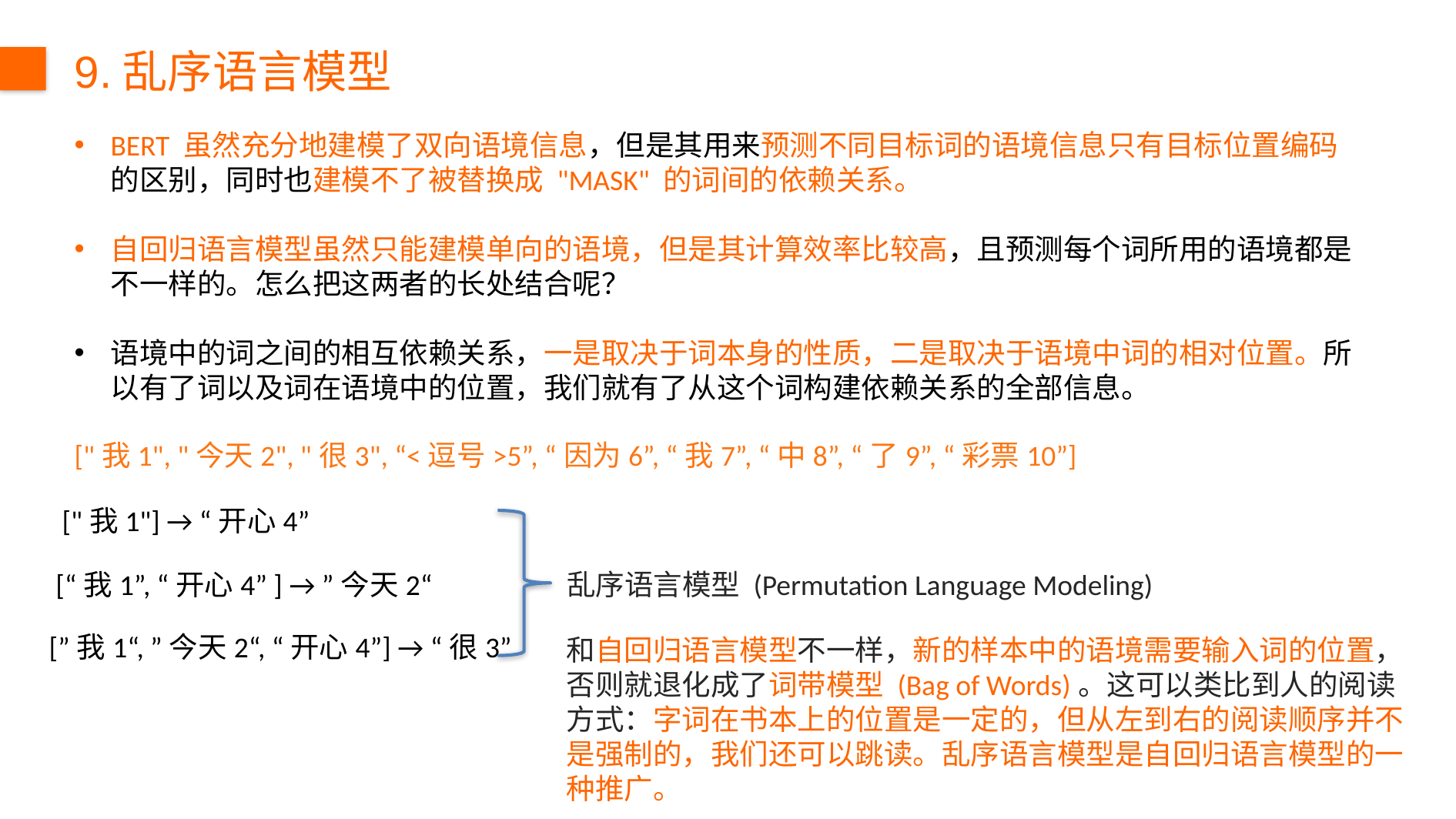

9.乱序语言模型

BERT 虽然充分地建模了双向语境信息，但是其用来预测不同目标词的语境信息只有目标位置编码的区别，同时也建模不了被替换成 "MASK" 的词间的依赖关系。

自回归语言模型虽然只能建模单向的语境，但是其计算效率比较高，且预测每个词所用的语境都是不一样的。怎么把这两者的长处结合呢？

语境中的词之间的相互依赖关系，一是取决于词本身的性质，二是取决于语境中词的相对位置。所以有了词以及词在语境中的位置，我们就有了从这个词构建依赖关系的全部信息。
["我1", "今天2", "很3", “<逗号>5”, “因为6”, “我7”, “中8”, “了9”, “彩票10”]
["我1"] → “开心4”

[“我1”, “开心4” ] → ”今天2“
乱序语言模型 (Permutation Language Modeling)
[”我1“, ”今天2“, “开心4”] → “很3”
和自回归语言模型不一样，新的样本中的语境需要输入词的位置，否则就退化成了词带模型 (Bag of Words)。这可以类比到人的阅读方式：字词在书本上的位置是一定的，但从左到右的阅读顺序并不是强制的，我们还可以跳读。乱序语言模型是自回归语言模型的一种推广。